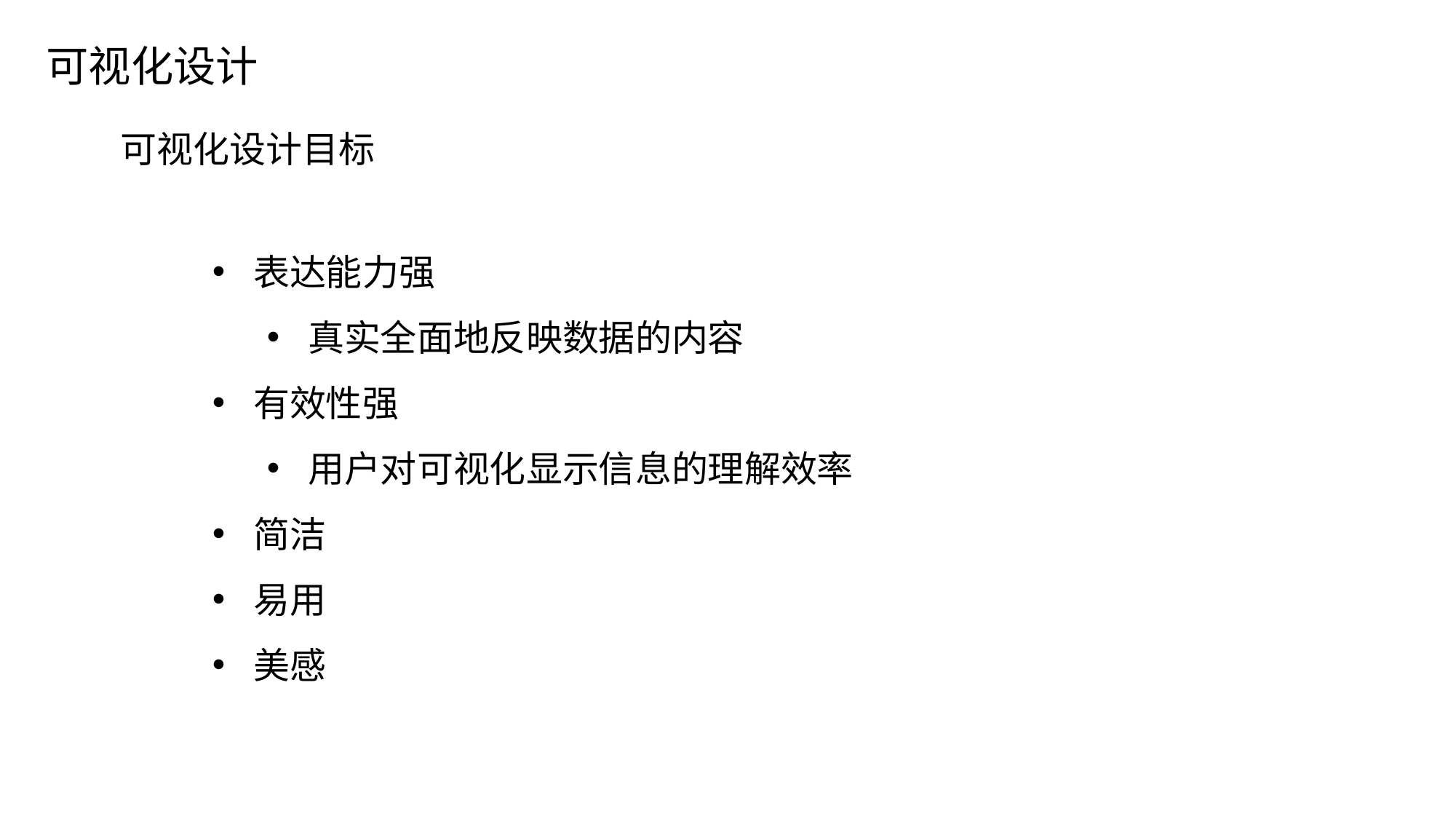

可视化设计
可视化设计目标
表达能力强
真实全面地反映数据的内容
有效性强
用户对可视化显示信息的理解效率
简洁
易用
美感